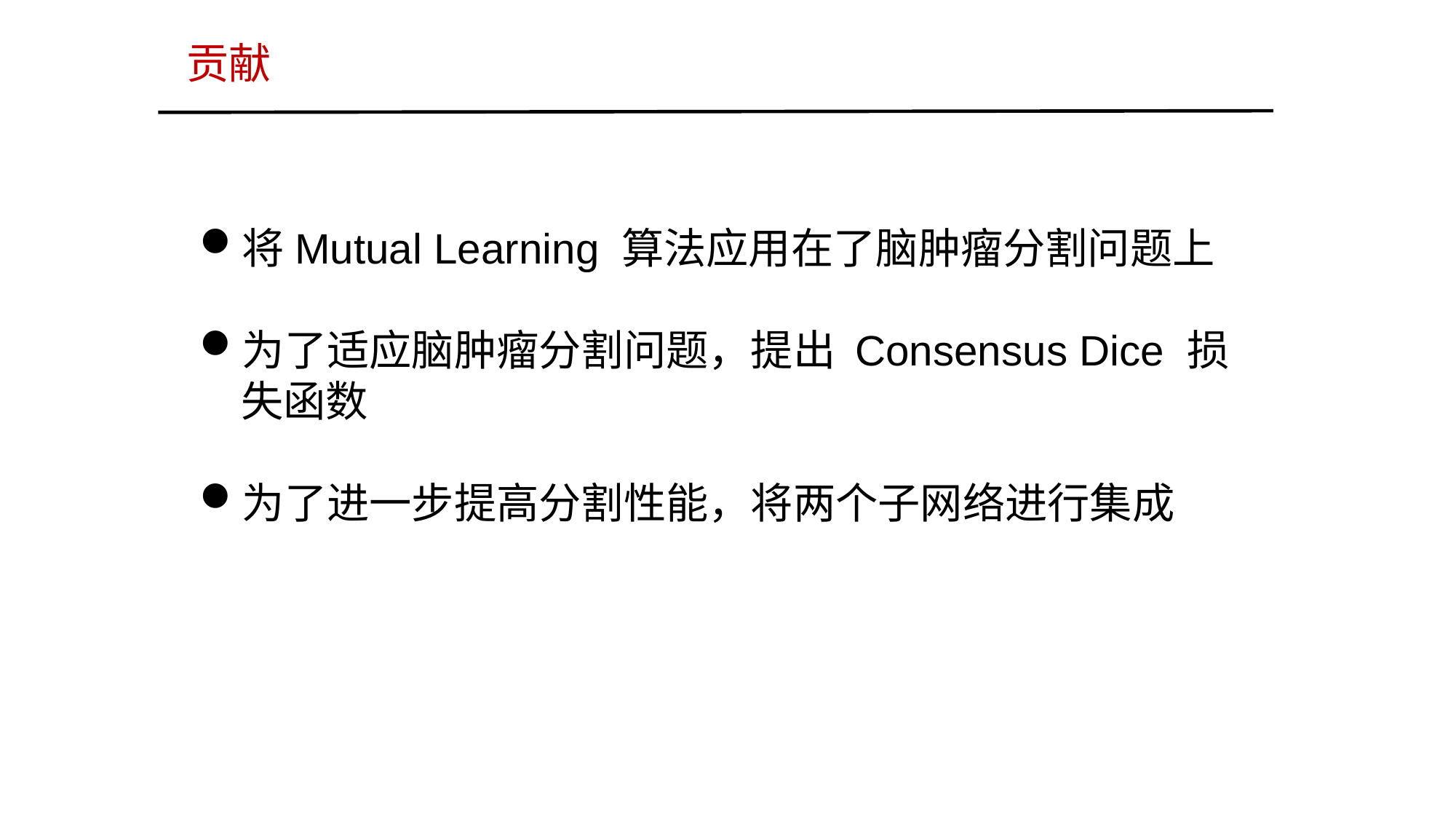

贡献
将Mutual Learning 算法应用在了脑肿瘤分割问题上

为了适应脑肿瘤分割问题，提出 Consensus Dice 损失函数

为了进一步提高分割性能，将两个子网络进行集成